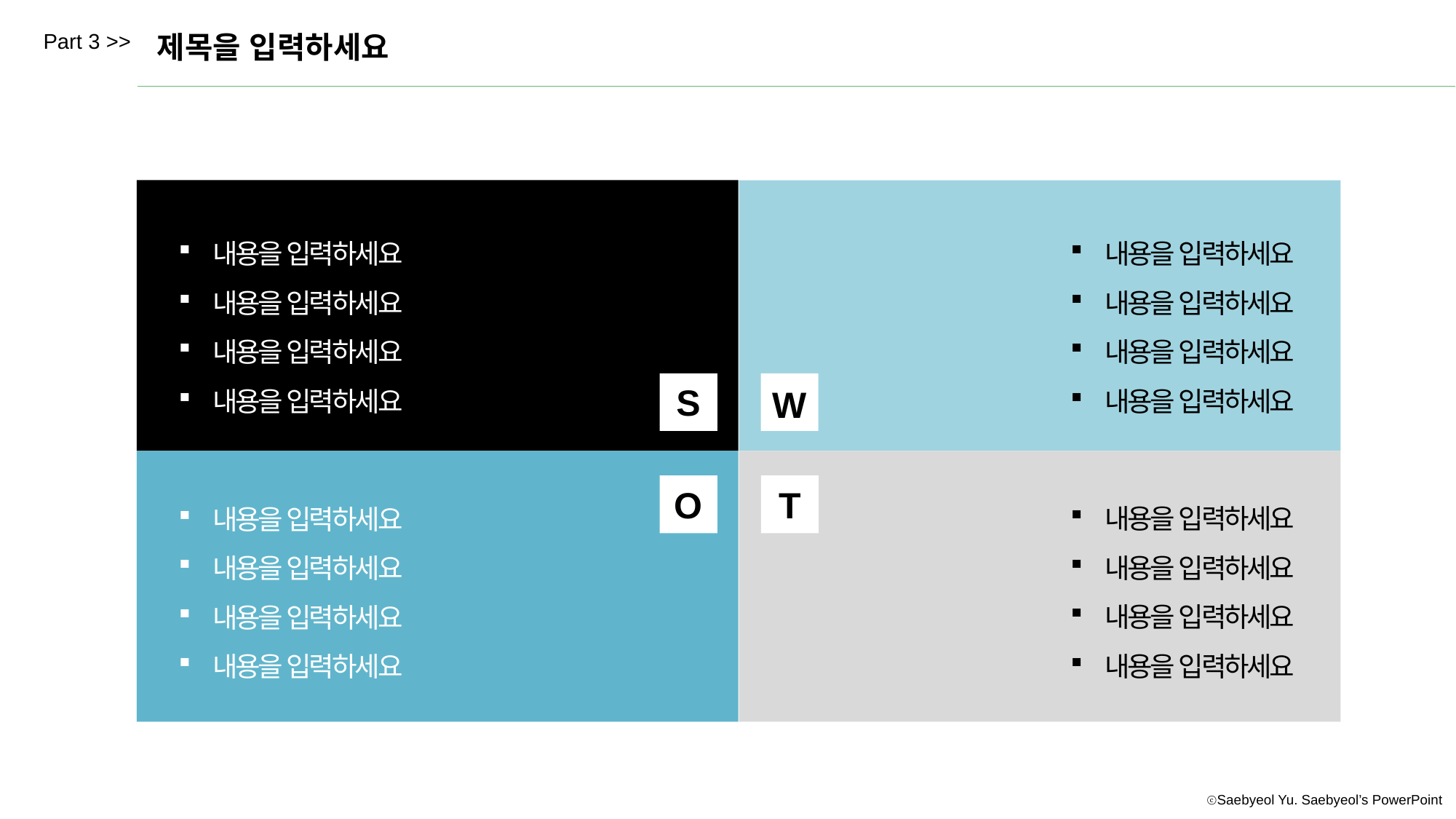

Part 3 >>
제목을 입력하세요

내용을 입력하세요
내용을 입력하세요
내용을 입력하세요
내용을 입력하세요
내용을 입력하세요
내용을 입력하세요
내용을 입력하세요
내용을 입력하세요

S

W

O

T
내용을 입력하세요
내용을 입력하세요
내용을 입력하세요
내용을 입력하세요
내용을 입력하세요
내용을 입력하세요
내용을 입력하세요
내용을 입력하세요